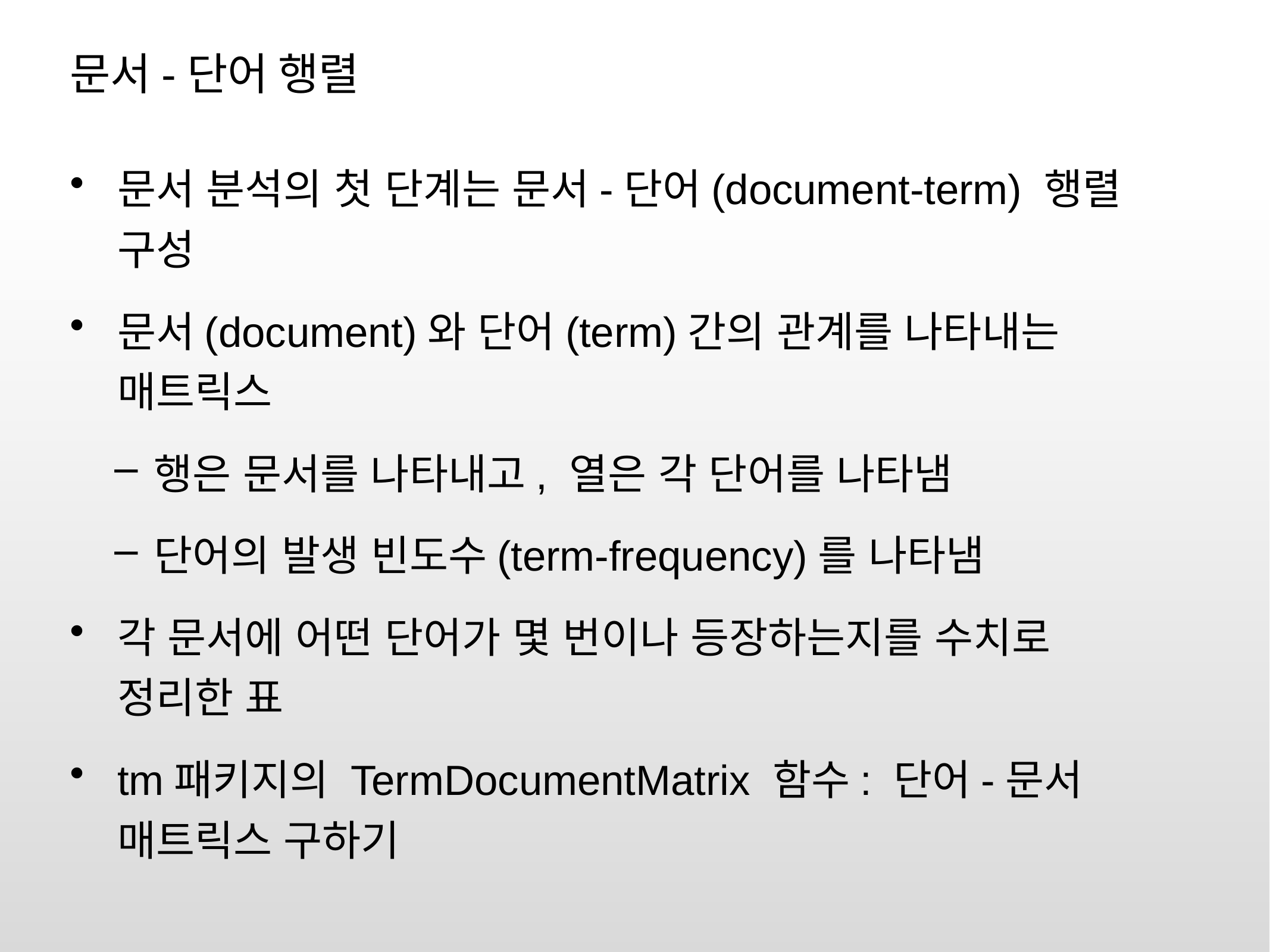

# 문서-단어 행렬
문서 분석의 첫 단계는 문서-단어(document-term) 행렬 구성
문서(document)와 단어(term)간의 관계를 나타내는 매트릭스
행은 문서를 나타내고, 열은 각 단어를 나타냄
단어의 발생 빈도수(term-frequency)를 나타냄
각 문서에 어떤 단어가 몇 번이나 등장하는지를 수치로   정리한 표
tm패키지의 TermDocumentMatrix 함수: 단어-문서 매트릭스 구하기
255